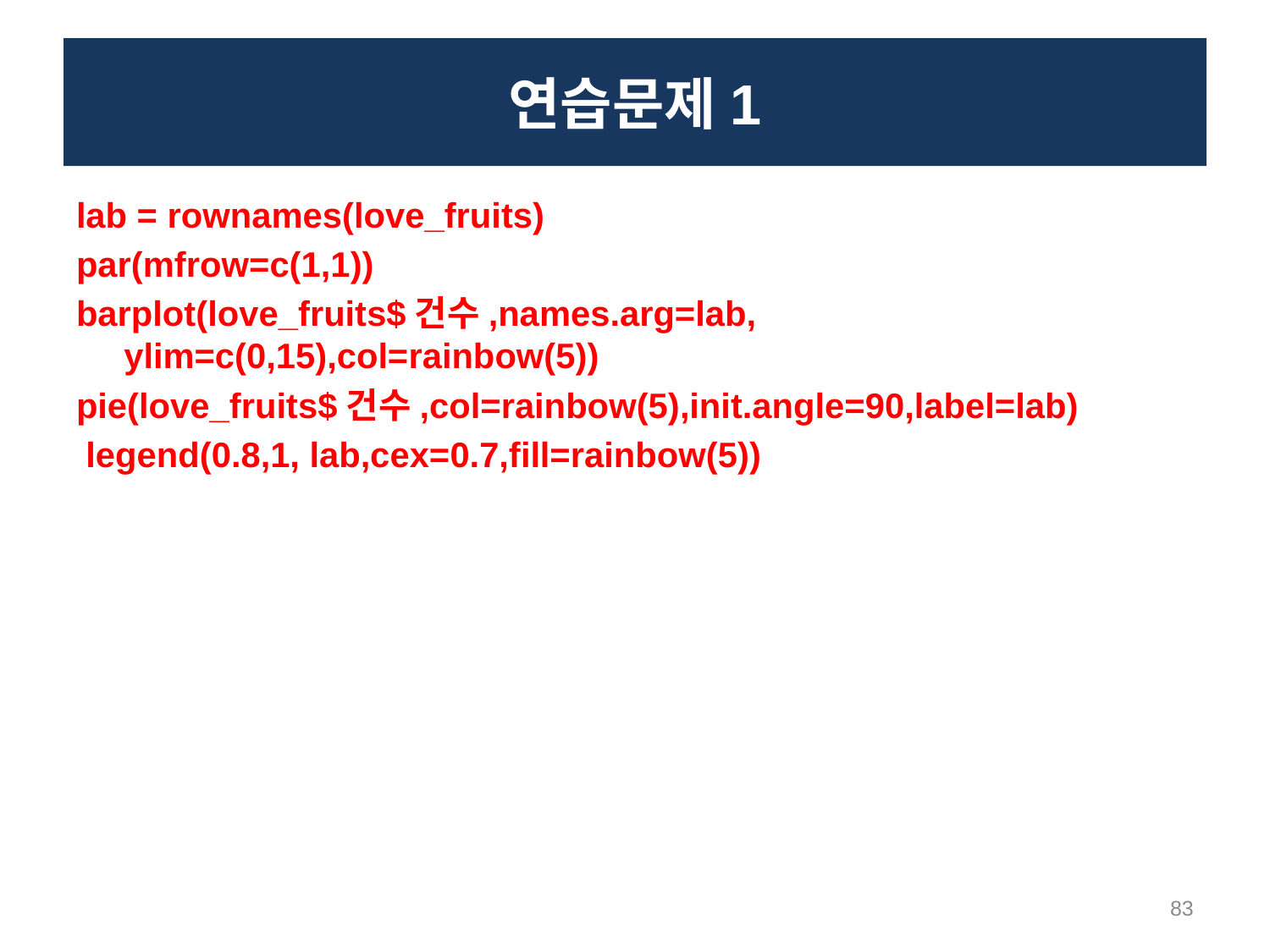

# 연습문제1
lab = rownames(love_fruits)
par(mfrow=c(1,1))
barplot(love_fruits$건수,names.arg=lab,     ylim=c(0,15),col=rainbow(5))
pie(love_fruits$건수,col=rainbow(5),init.angle=90,label=lab)
 legend(0.8,1, lab,cex=0.7,fill=rainbow(5))

83